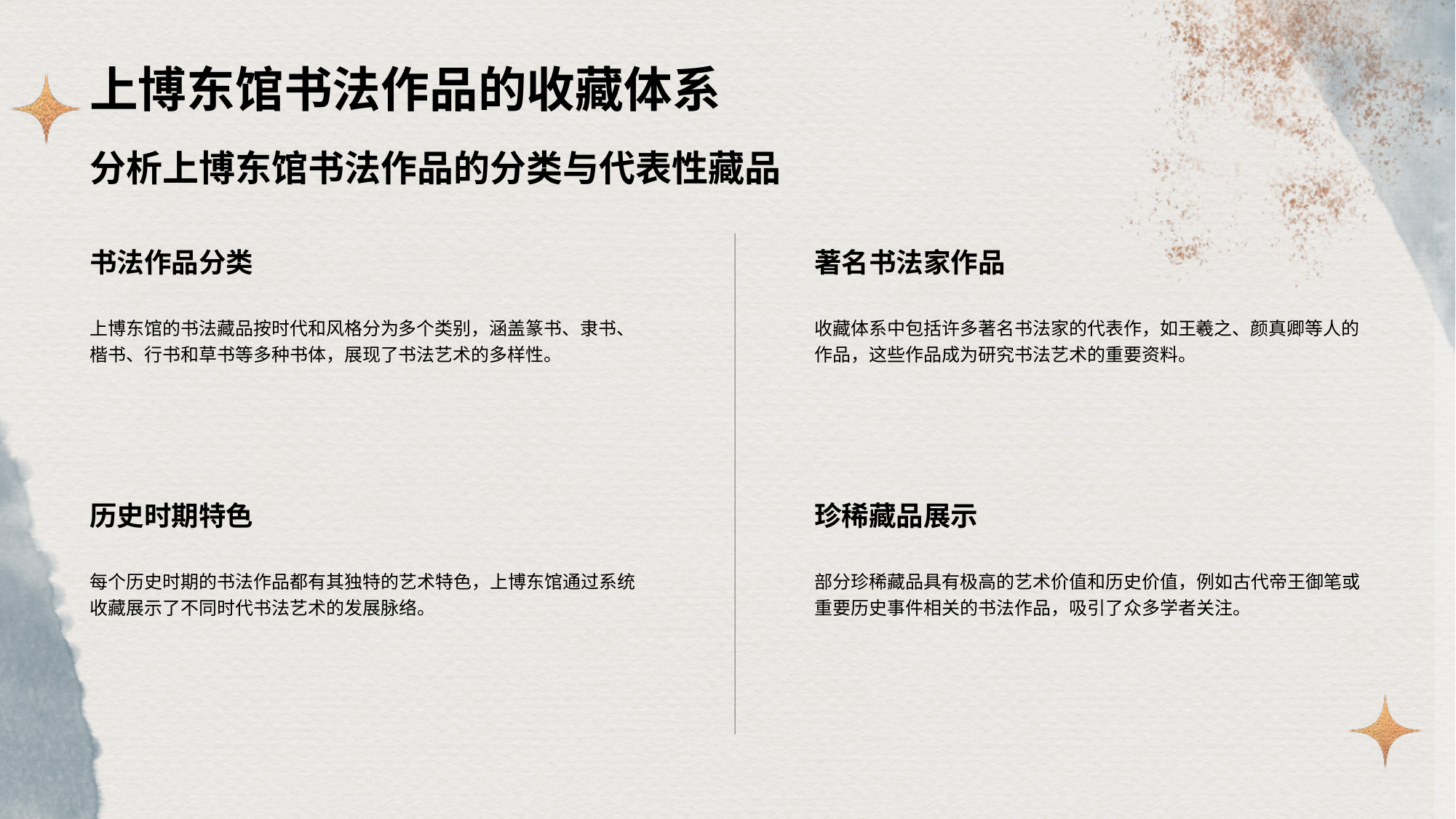

# 上博东馆书法作品的收藏体系
分析上博东馆书法作品的分类与代表性藏品
书法作品分类
上博东馆的书法藏品按时代和风格分为多个类别，涵盖篆书、隶书、楷书、行书和草书等多种书体，展现了书法艺术的多样性。
著名书法家作品
收藏体系中包括许多著名书法家的代表作，如王羲之、颜真卿等人的作品，这些作品成为研究书法艺术的重要资料。
历史时期特色
每个历史时期的书法作品都有其独特的艺术特色，上博东馆通过系统收藏展示了不同时代书法艺术的发展脉络。
珍稀藏品展示
部分珍稀藏品具有极高的艺术价值和历史价值，例如古代帝王御笔或重要历史事件相关的书法作品，吸引了众多学者关注。